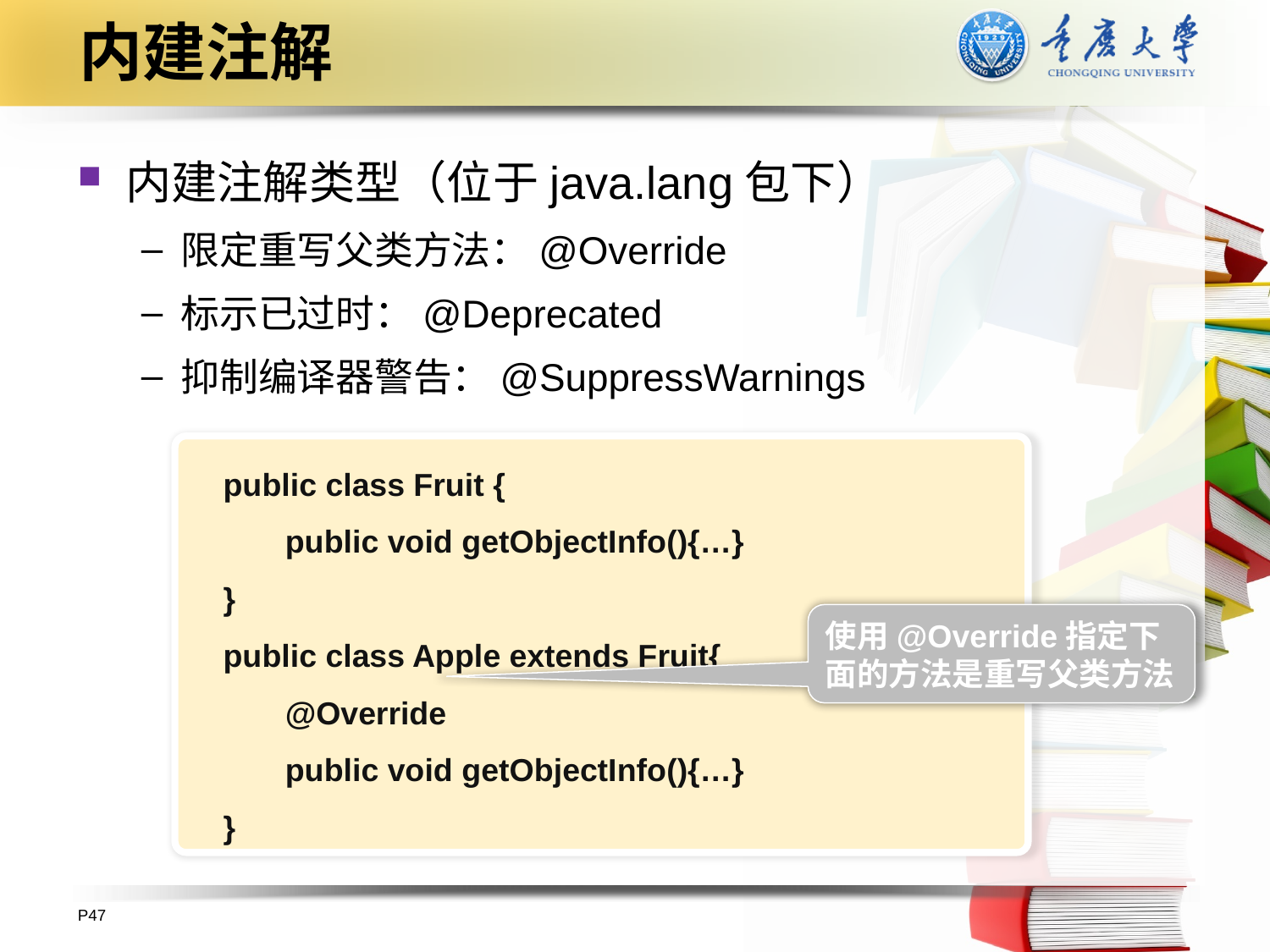

# 内建注解
内建注解类型（位于java.lang包下）
限定重写父类方法：@Override
标示已过时：@Deprecated
抑制编译器警告：@SuppressWarnings
public class Fruit {
       public void getObjectInfo(){…}
}
public class Apple extends Fruit{
       @Override
       public void getObjectInfo(){…}
}
使用@Override指定下面的方法是重写父类方法
P47